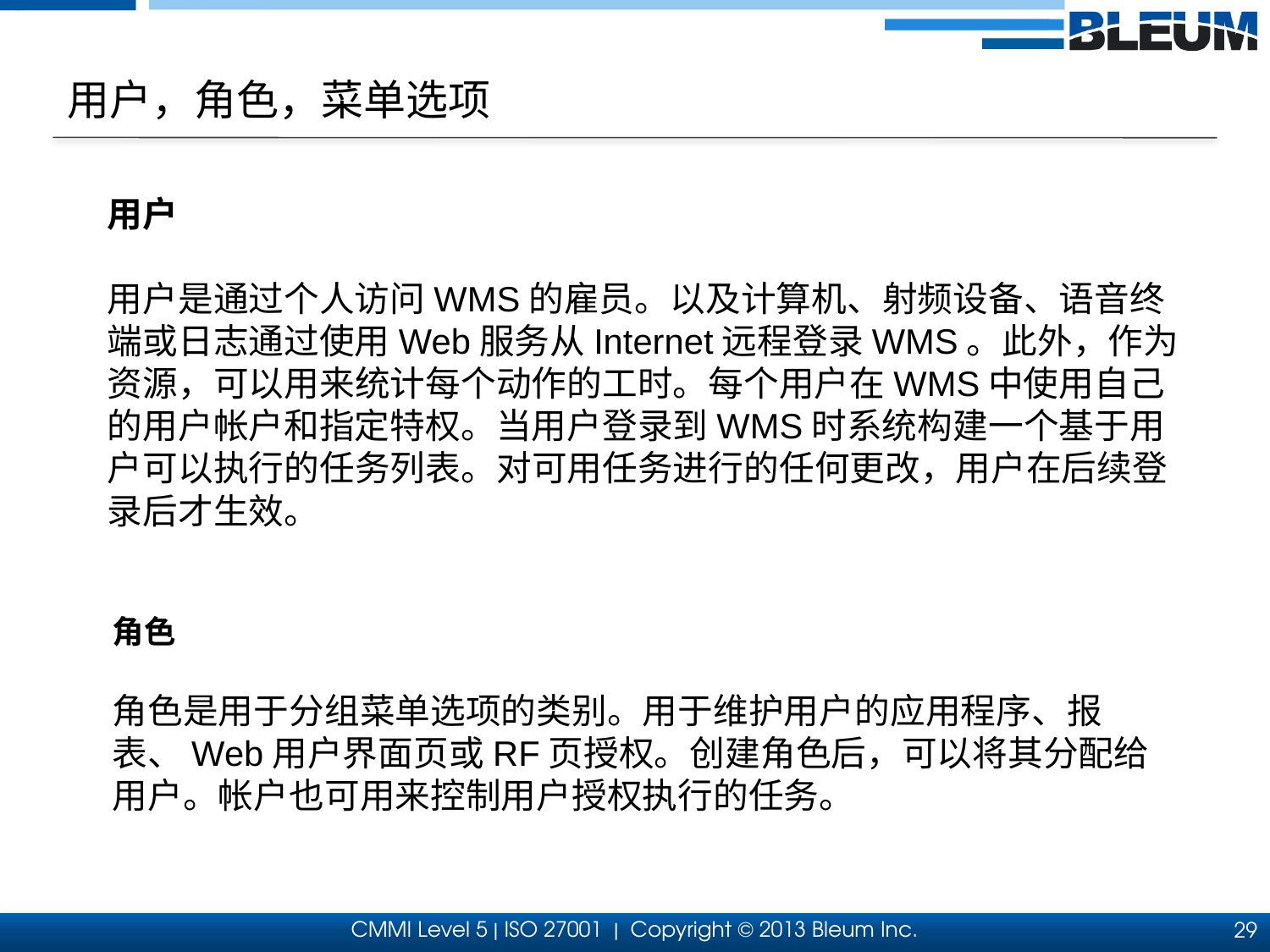

用户，角色，菜单选项
用户
用户是通过个人访问WMS的雇员。以及计算机、射频设备、语音终端或日志通过使用Web服务从Internet远程登录WMS。此外，作为资源，可以用来统计每个动作的工时。每个用户在WMS中使用自己的用户帐户和指定特权。当用户登录到WMS时系统构建一个基于用户可以执行的任务列表。对可用任务进行的任何更改，用户在后续登录后才生效。

角色
角色是用于分组菜单选项的类别。用于维护用户的应用程序、报表、Web用户界面页或RF页授权。创建角色后，可以将其分配给用户。帐户也可用来控制用户授权执行的任务。
29